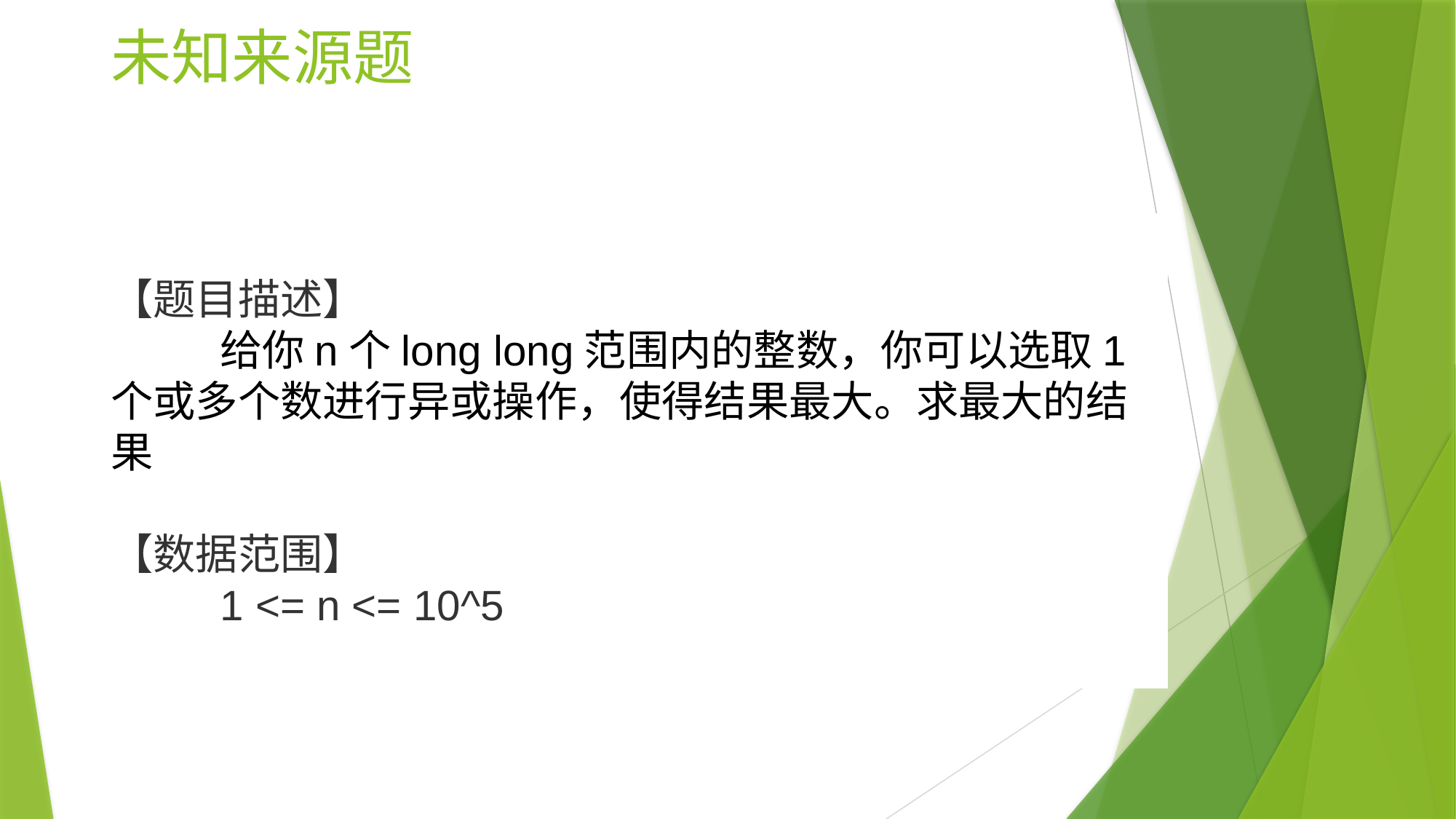

# 未知来源题
【题目描述】
	给你n个long long范围内的整数，你可以选取1个或多个数进行异或操作，使得结果最大。求最大的结果

【数据范围】
	1 <= n <= 10^5